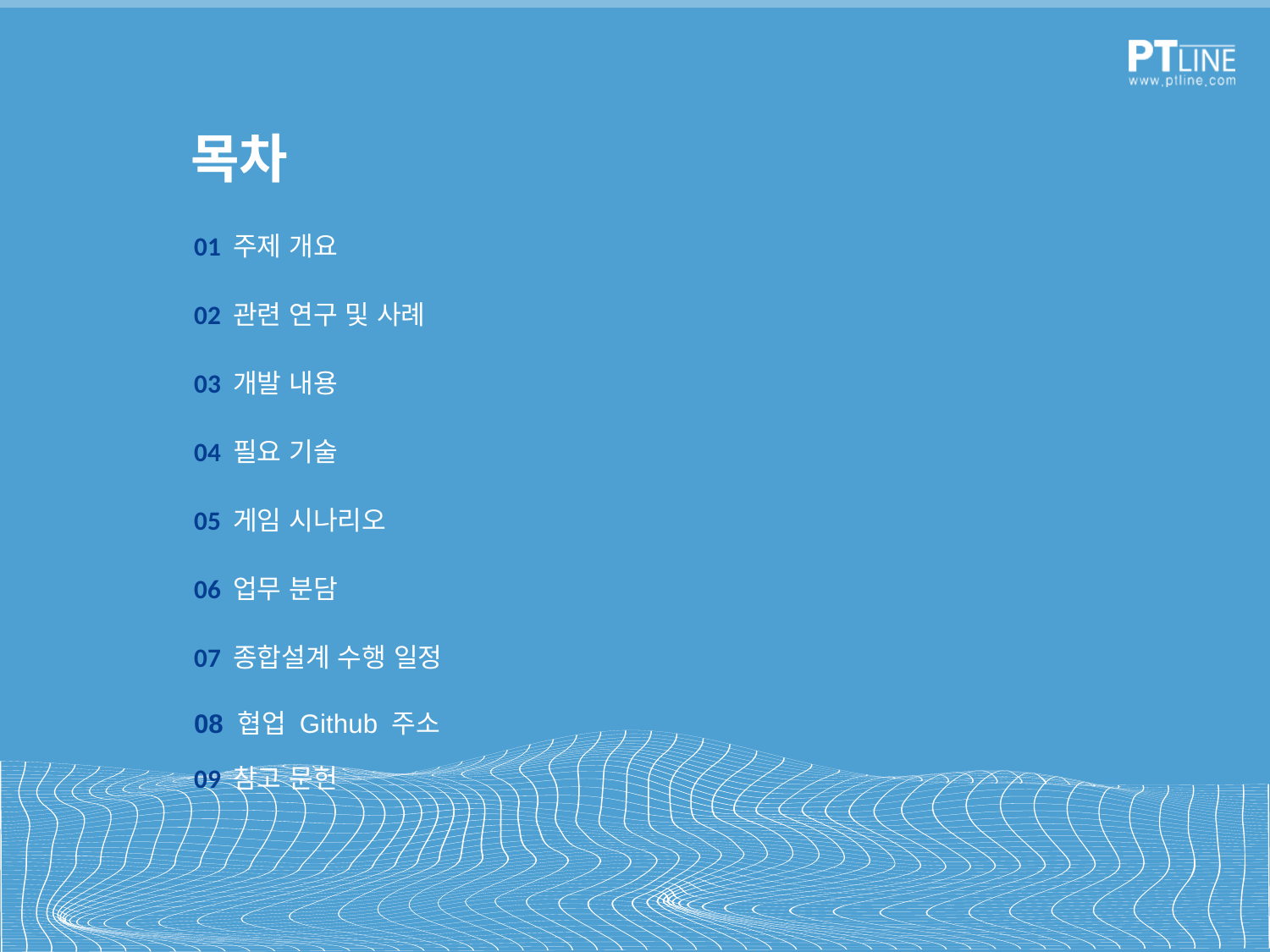

# 목차
01 주제 개요
02 관련 연구 및 사례
03 개발 내용

04 필요 기술
05 게임 시나리오
06 업무 분담
07 종합설계 수행 일정

08 협업 Github 주소
09 참고 문헌